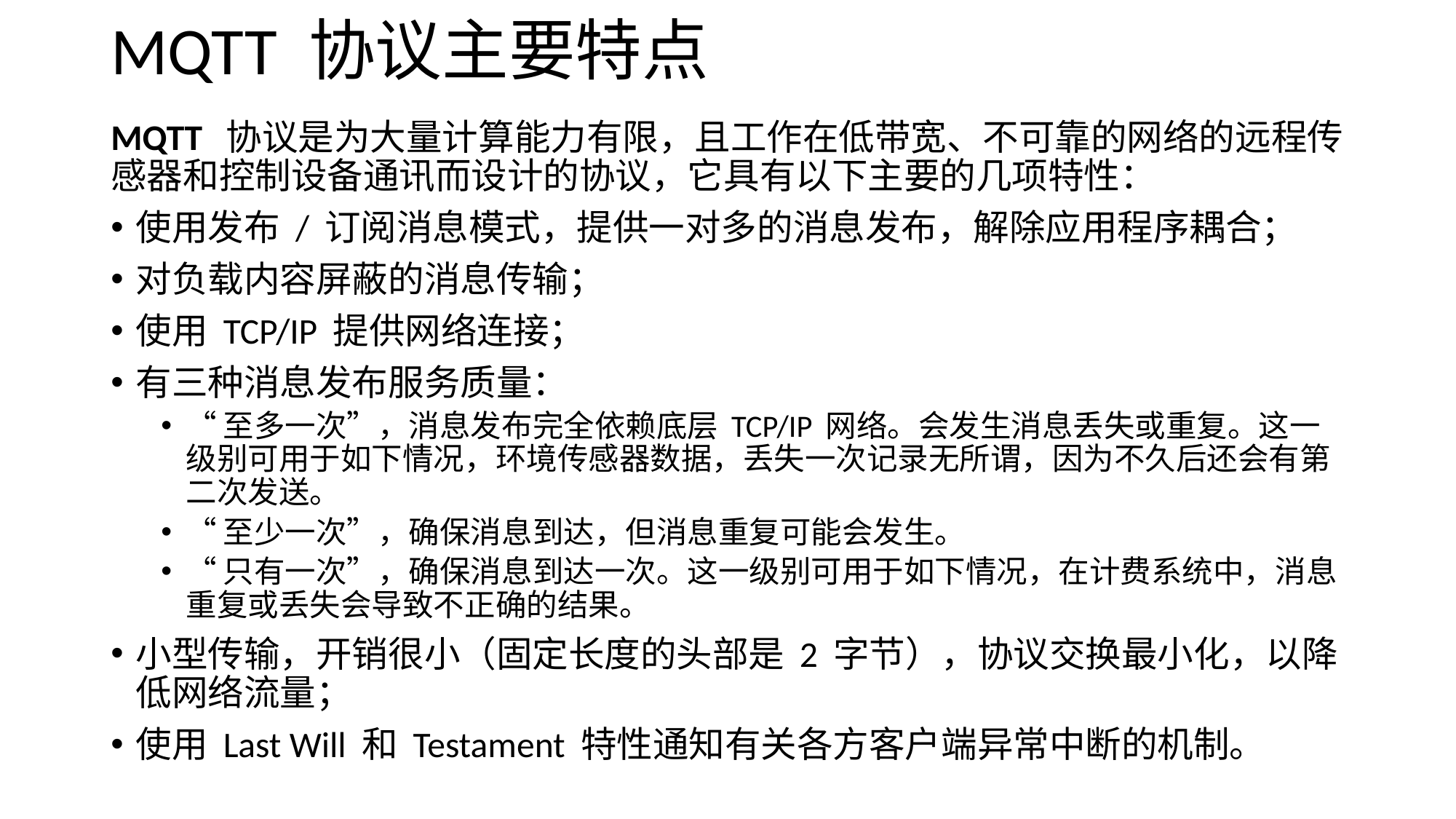

# MQTT 协议主要特点
MQTT  协议是为大量计算能力有限，且工作在低带宽、不可靠的网络的远程传感器和控制设备通讯而设计的协议，它具有以下主要的几项特性：
使用发布 / 订阅消息模式，提供一对多的消息发布，解除应用程序耦合；
对负载内容屏蔽的消息传输；
使用 TCP/IP 提供网络连接；
有三种消息发布服务质量：
“至多一次”，消息发布完全依赖底层 TCP/IP 网络。会发生消息丢失或重复。这一级别可用于如下情况，环境传感器数据，丢失一次记录无所谓，因为不久后还会有第二次发送。
“至少一次”，确保消息到达，但消息重复可能会发生。
“只有一次”，确保消息到达一次。这一级别可用于如下情况，在计费系统中，消息重复或丢失会导致不正确的结果。
小型传输，开销很小（固定长度的头部是 2 字节），协议交换最小化，以降低网络流量；
使用 Last Will 和 Testament 特性通知有关各方客户端异常中断的机制。